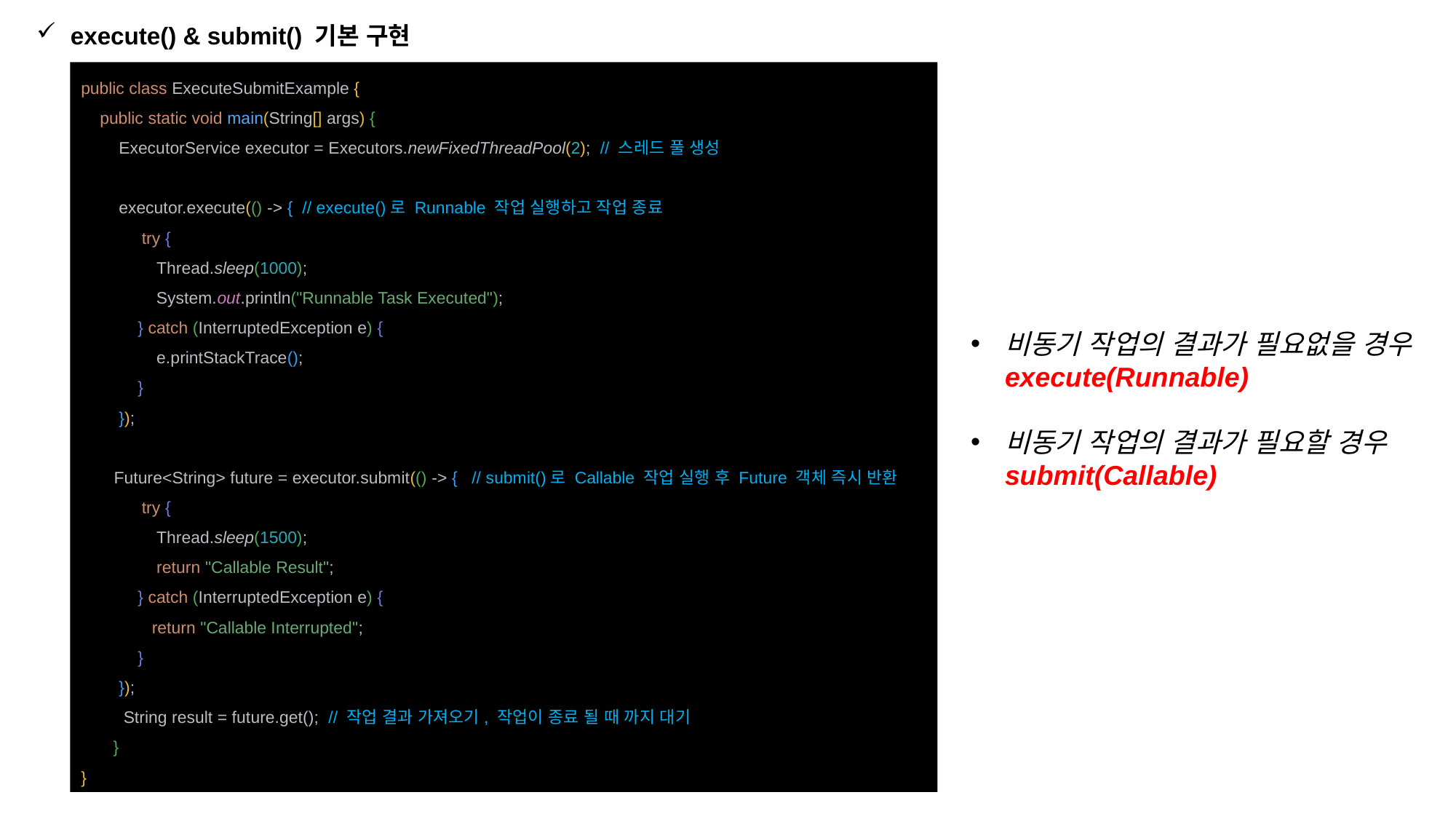

execute() & submit() 기본 구현
public class ExecuteSubmitExample {
    public static void main(String[] args) {
        ExecutorService executor = Executors.newFixedThreadPool(2);  // 스레드 풀 생성
        executor.execute(() -> {  // execute()로 Runnable 작업 실행하고 작업 종료
            try {
                Thread.sleep(1000);
                System.out.println("Runnable Task Executed");
            } catch (InterruptedException e) {
                e.printStackTrace();
            }
        });
       Future<String> future = executor.submit(() -> {   // submit()로 Callable 작업 실행 후 Future 객체 즉시 반환
            try {
                Thread.sleep(1500);
                return "Callable Result";
            } catch (InterruptedException e) {
               return "Callable Interrupted";
            }
        });
         String result = future.get();  // 작업 결과 가져오기, 작업이 종료 될 때 까지 대기
      }
}
비동기 작업의 결과가 필요없을 경우 execute(Runnable)

비동기 작업의 결과가 필요할 경우 submit(Callable)